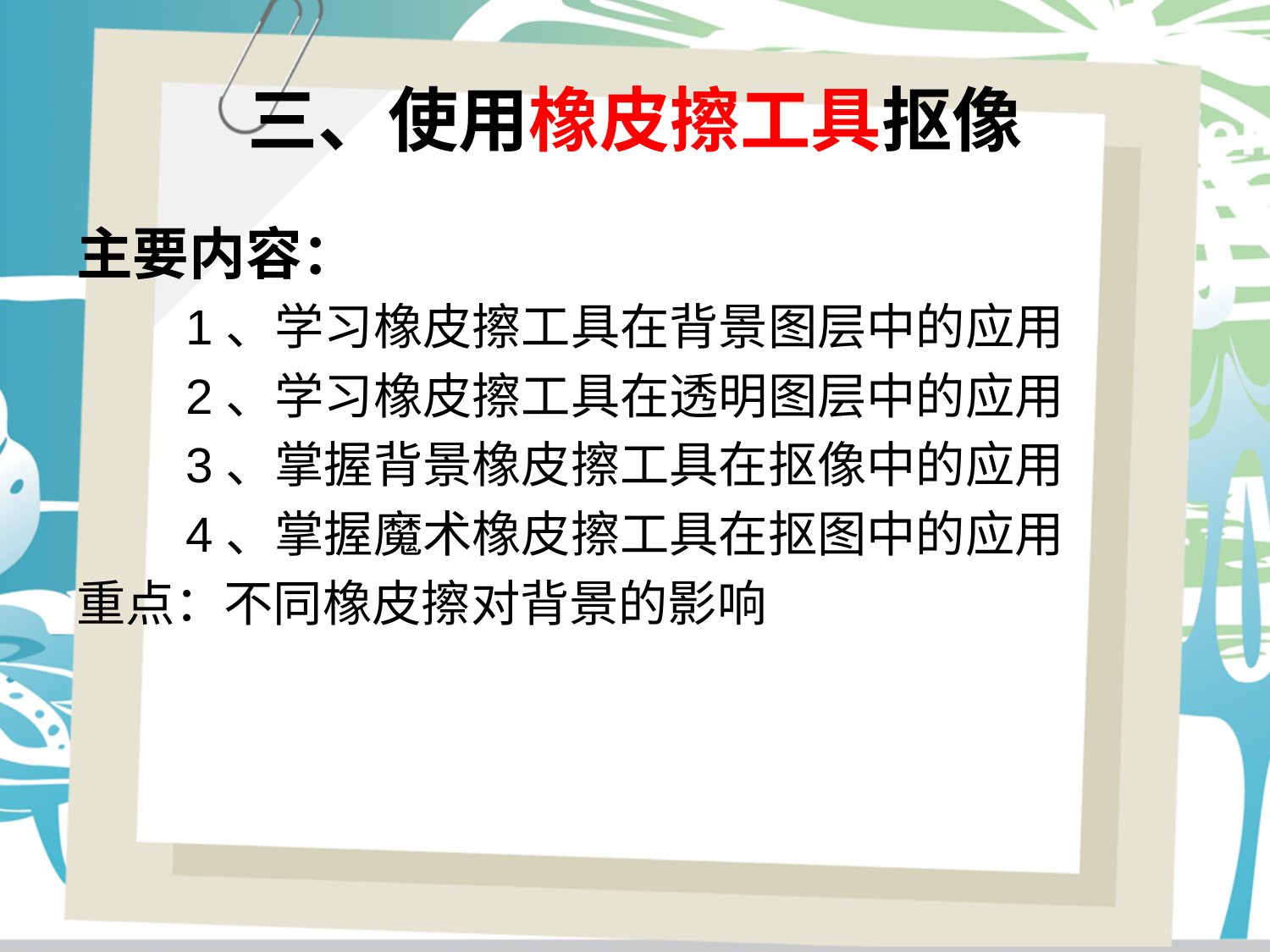

# 三、使用橡皮擦工具抠像
主要内容：
        1、学习橡皮擦工具在背景图层中的应用
        2、学习橡皮擦工具在透明图层中的应用
        3、掌握背景橡皮擦工具在抠像中的应用
        4、掌握魔术橡皮擦工具在抠图中的应用
重点：不同橡皮擦对背景的影响